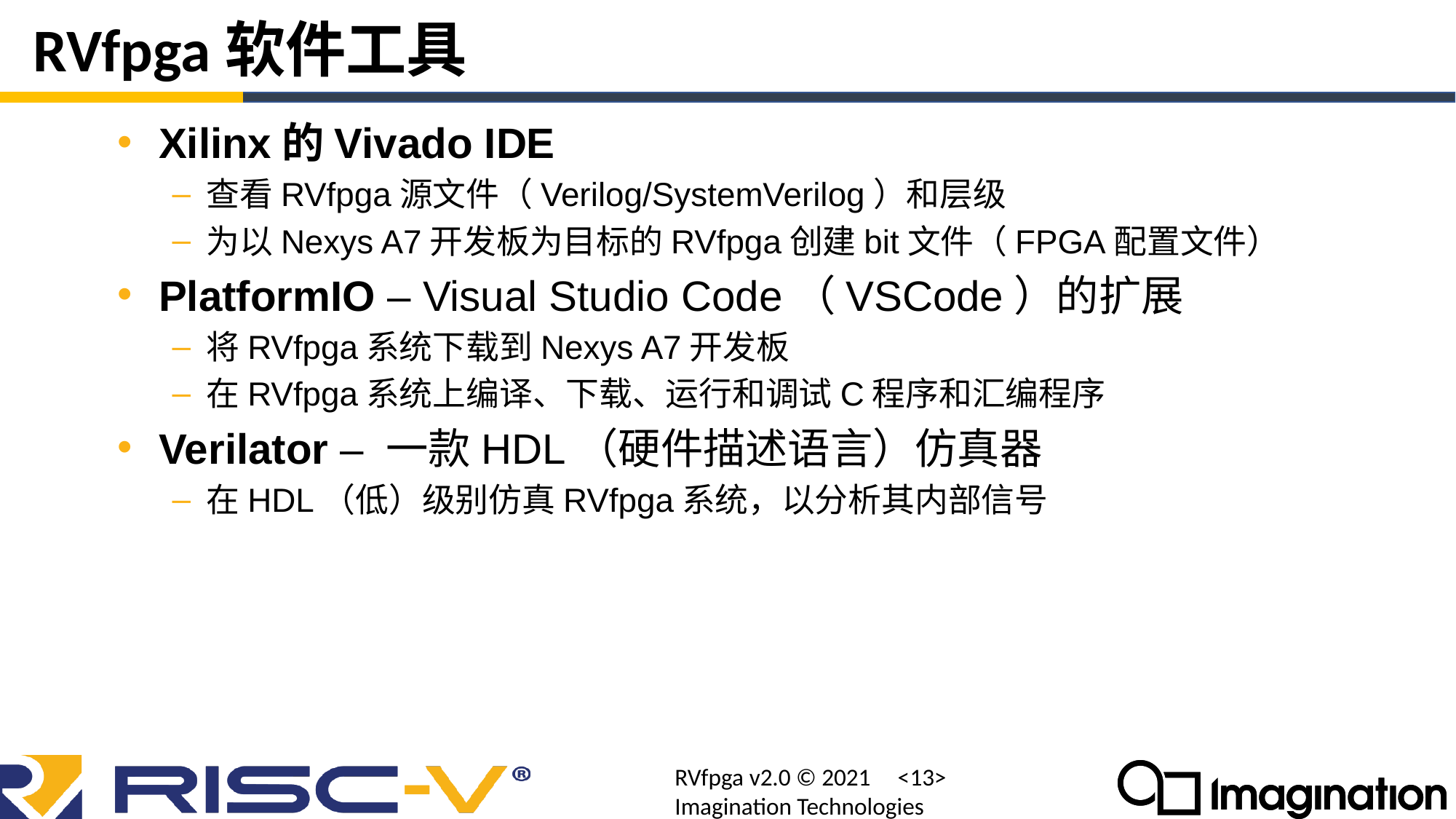

# RVfpga软件工具

Xilinx的Vivado IDE
查看RVfpga源文件（Verilog/SystemVerilog）和层级
为以Nexys A7开发板为目标的RVfpga创建bit文件（FPGA配置文件）
PlatformIO – Visual Studio Code（VSCode）的扩展
将RVfpga系统下载到Nexys A7开发板
在RVfpga系统上编译、下载、运行和调试C程序和汇编程序
Verilator – 一款HDL（硬件描述语言）仿真器
在HDL（低）级别仿真RVfpga系统，以分析其内部信号